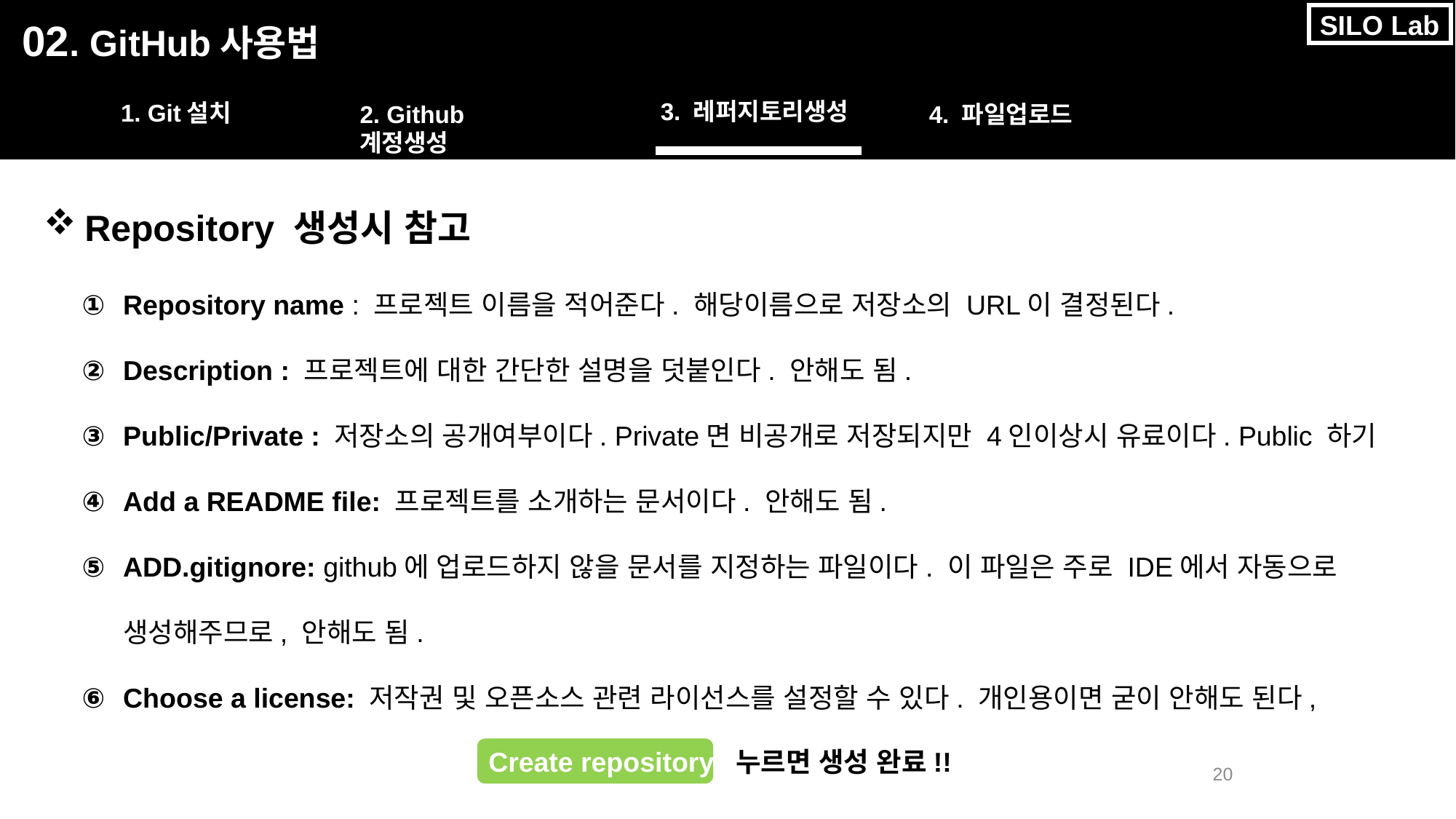

SILO Lab
02. GitHub사용법
3. 레퍼지토리생성
1. Git설치
2. Github계정생성
4. 파일업로드
Repository 생성시 참고
Repository name : 프로젝트 이름을 적어준다. 해당이름으로 저장소의 URL이 결정된다.
Description : 프로젝트에 대한 간단한 설명을 덧붙인다. 안해도 됨.
Public/Private : 저장소의 공개여부이다. Private면 비공개로 저장되지만 4인이상시 유료이다. Public 하기
Add a README file: 프로젝트를 소개하는 문서이다. 안해도 됨.
ADD.gitignore: github에 업로드하지 않을 문서를 지정하는 파일이다. 이 파일은 주로 IDE에서 자동으로 생성해주므로, 안해도 됨.
Choose a license: 저작권 및 오픈소스 관련 라이선스를 설정할 수 있다. 개인용이면 굳이 안해도 된다,

Create repository  누르면 생성 완료!!
20